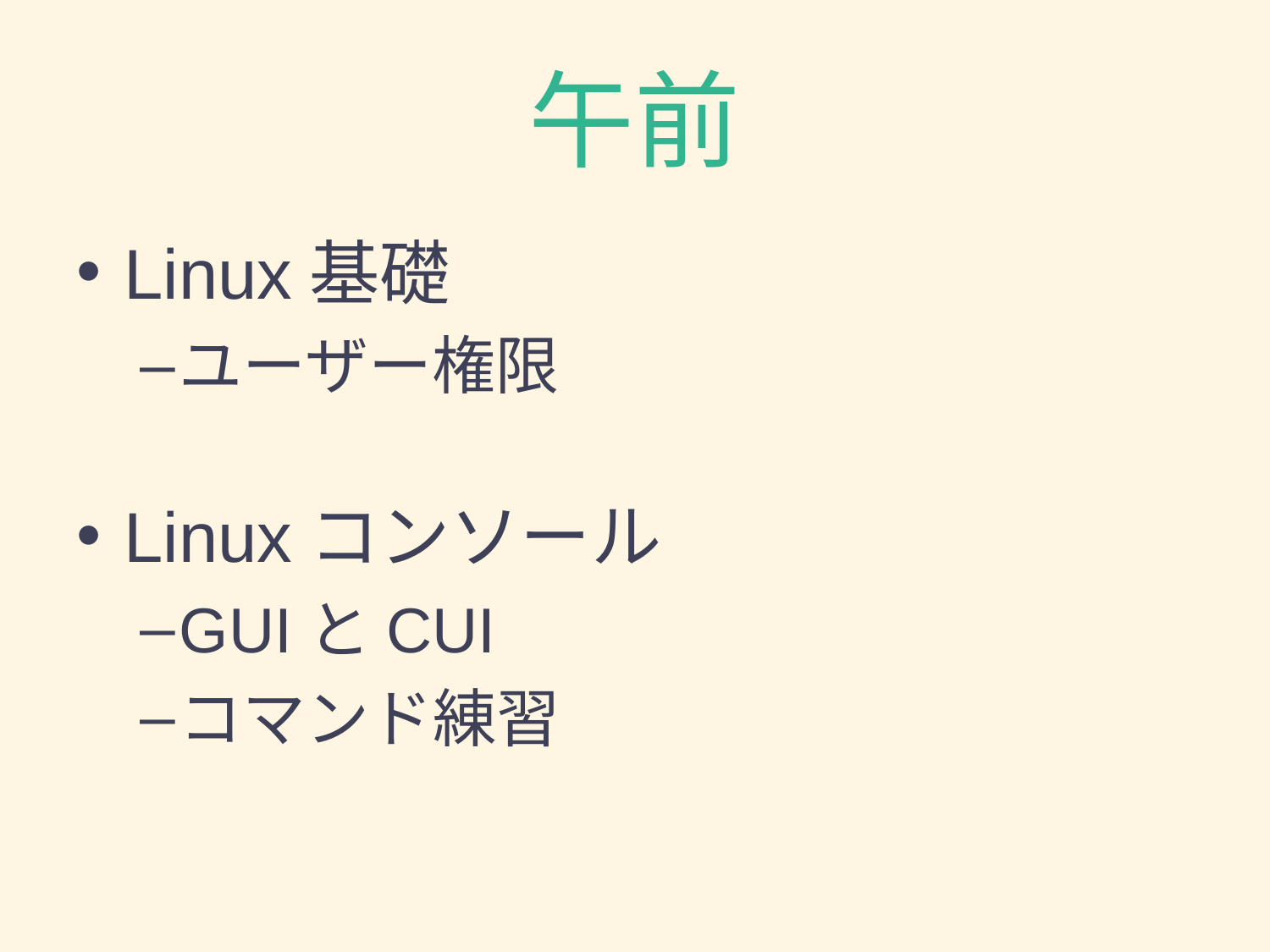

# 午前
Linux基礎
ユーザー権限
Linuxコンソール
GUIとCUI
コマンド練習